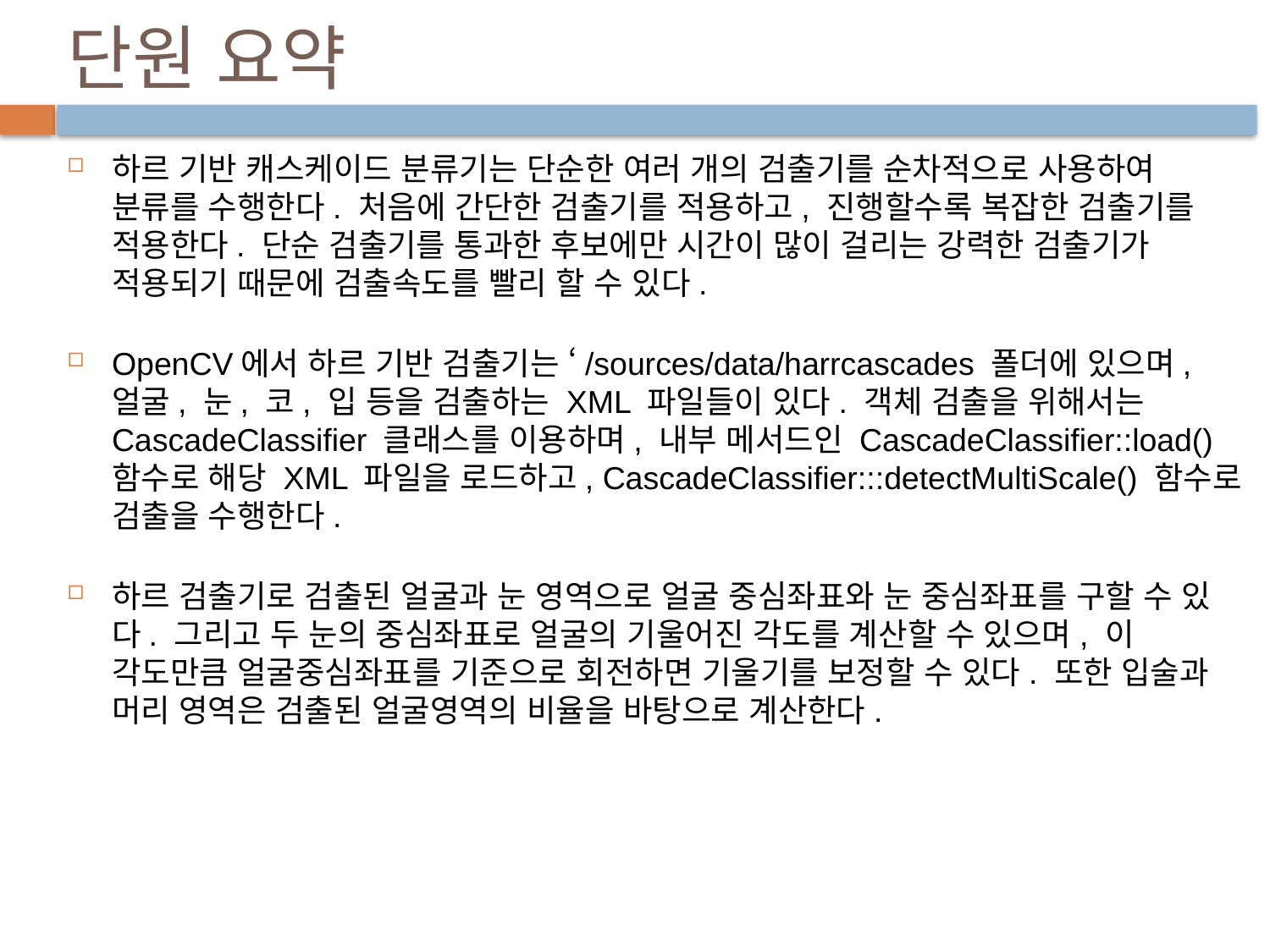

# 단원 요약
하르 기반 캐스케이드 분류기는 단순한 여러 개의 검출기를 순차적으로 사용하여 분류를 수행한다. 처음에 간단한 검출기를 적용하고, 진행할수록 복잡한 검출기를 적용한다. 단순 검출기를 통과한 후보에만 시간이 많이 걸리는 강력한 검출기가 적용되기 때문에 검출속도를 빨리 할 수 있다.
OpenCV에서 하르 기반 검출기는 ‘/sources/data/harrcascades 폴더에 있으며, 얼굴, 눈, 코, 입 등을 검출하는 XML 파일들이 있다. 객체 검출을 위해서는CascadeClassifier 클래스를 이용하며, 내부 메서드인 CascadeClassifier::load() 함수로 해당 XML 파일을 로드하고, CascadeClassifier:::detectMultiScale() 함수로 검출을 수행한다.
하르 검출기로 검출된 얼굴과 눈 영역으로 얼굴 중심좌표와 눈 중심좌표를 구할 수 있다. 그리고 두 눈의 중심좌표로 얼굴의 기울어진 각도를 계산할 수 있으며, 이 각도만큼 얼굴중심좌표를 기준으로 회전하면 기울기를 보정할 수 있다. 또한 입술과 머리 영역은 검출된 얼굴영역의 비율을 바탕으로 계산한다.